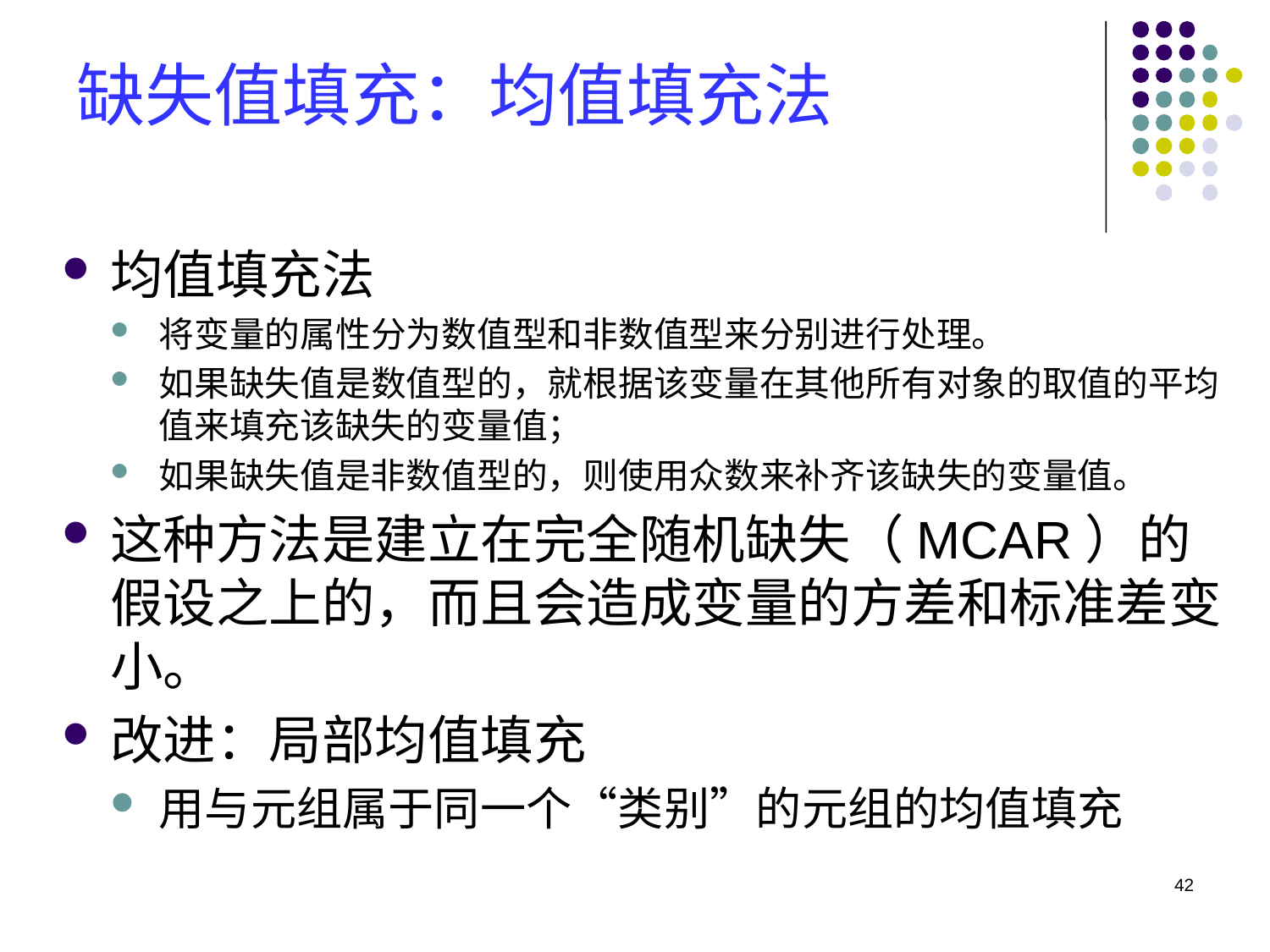

# 缺失值填充：均值填充法

均值填充法
将变量的属性分为数值型和非数值型来分别进行处理。
如果缺失值是数值型的，就根据该变量在其他所有对象的取值的平均值来填充该缺失的变量值；
如果缺失值是非数值型的，则使用众数来补齐该缺失的变量值。
这种方法是建立在完全随机缺失（MCAR）的假设之上的，而且会造成变量的方差和标准差变小。
改进：局部均值填充
用与元组属于同一个“类别”的元组的均值填充

42